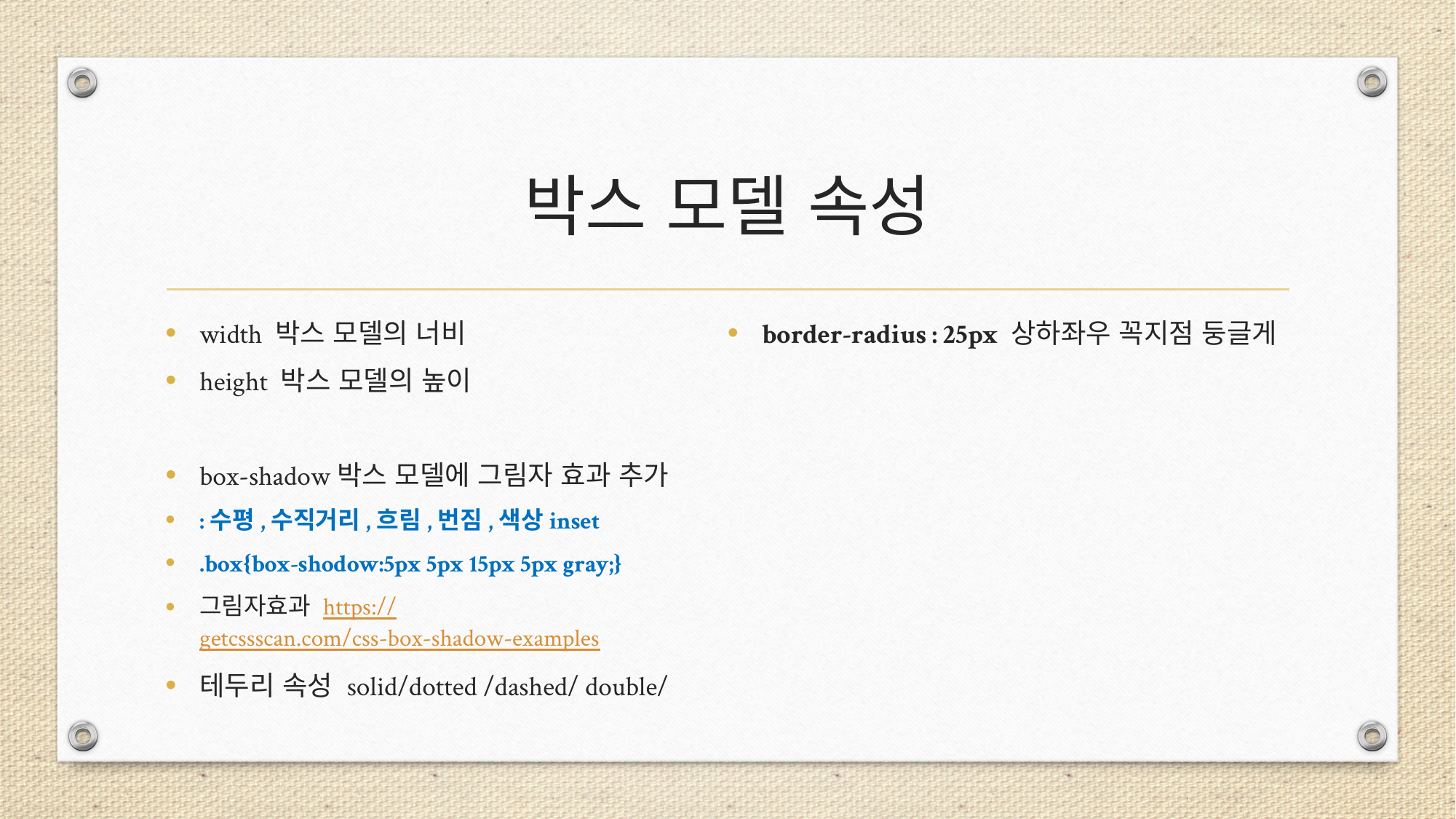

# 박스 모델 속성
width 박스 모델의 너비
height 박스 모델의 높이

box-shadow박스 모델에 그림자 효과 추가
:수평,수직거리,흐림,번짐,색상inset
.box{box-shodow:5px 5px 15px 5px gray;}
그림자효과 https://getcssscan.com/css-box-shadow-examples
테두리 속성 solid/dotted /dashed/ double/
border-radius : 25px 상하좌우 꼭지점 둥글게